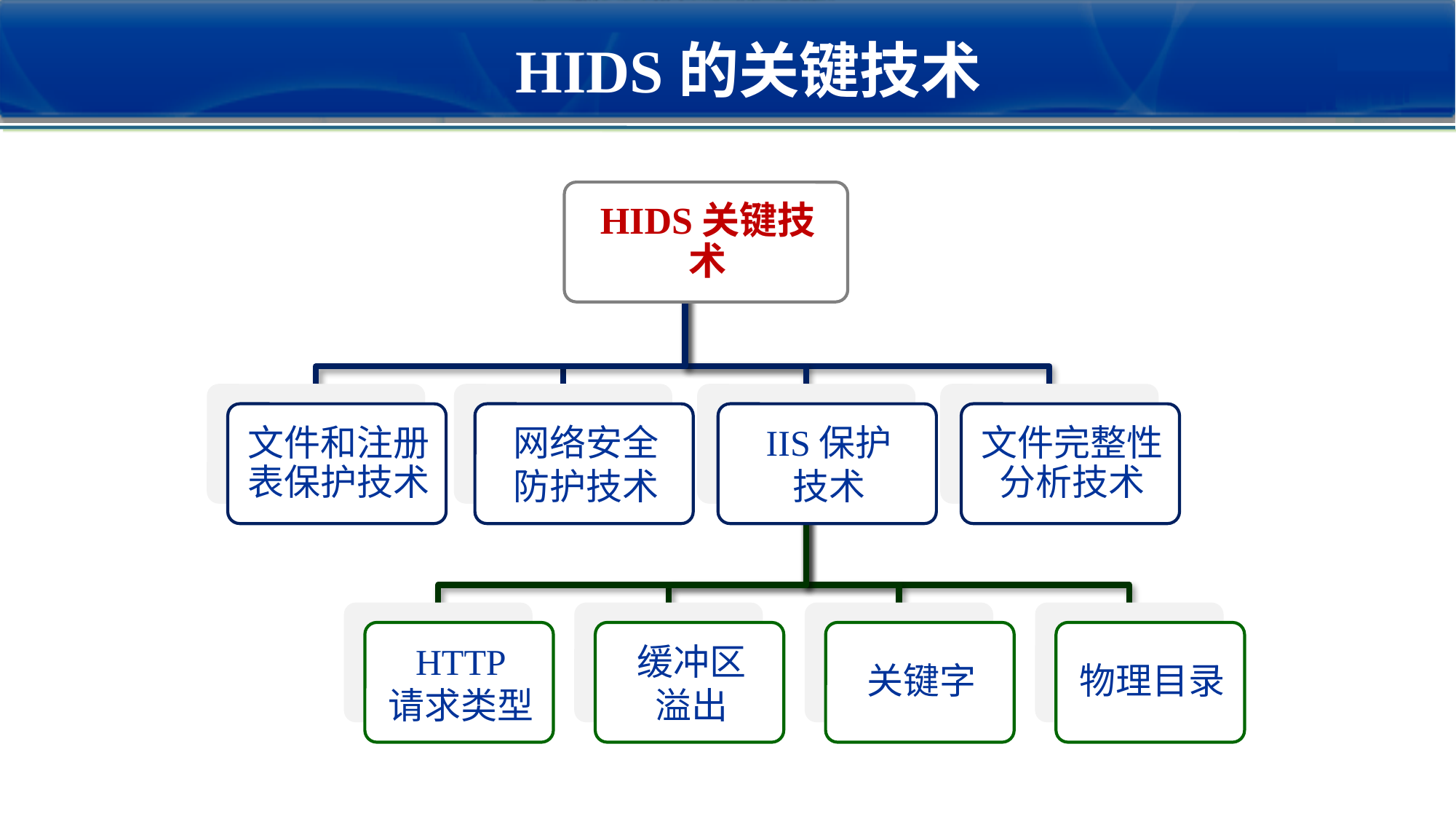

HIDS的关键技术
HIDS关键技术
文件和注册表保护技术
网络安全
防护技术
IIS保护
技术
HTTP
请求类型
缓冲区
溢出
关键字
物理目录
文件完整性分析技术